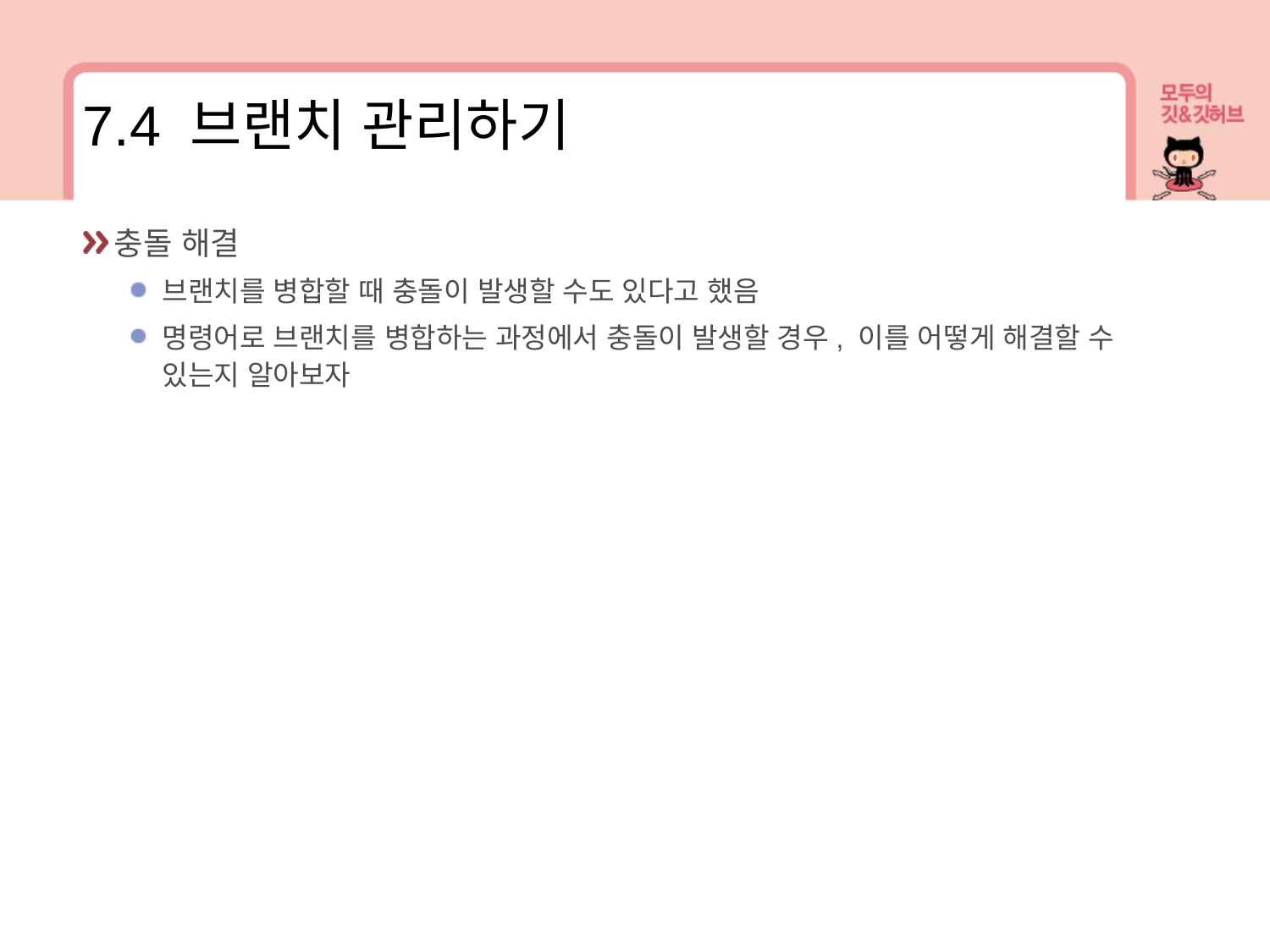

7.4 브랜치 관리하기
충돌 해결
브랜치를 병합할 때 충돌이 발생할 수도 있다고 했음
명령어로 브랜치를 병합하는 과정에서 충돌이 발생할 경우, 이를 어떻게 해결할 수 있는지 알아보자